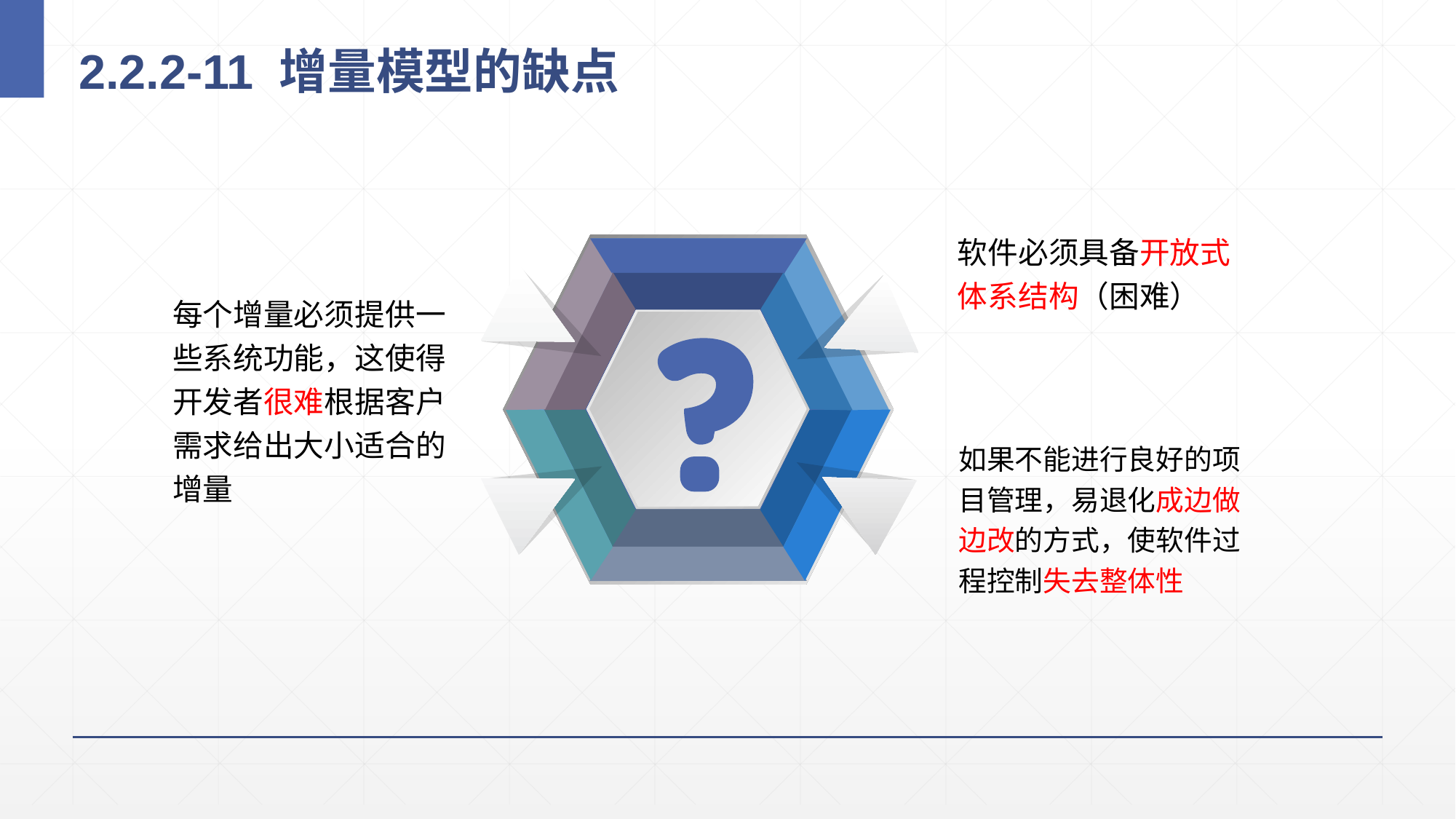

# 2.2.2-11 增量模型的缺点
软件必须具备开放式体系结构（困难）

每个增量必须提供一些系统功能，这使得开发者很难根据客户需求给出大小适合的增量
如果不能进行良好的项目管理，易退化成边做边改的方式，使软件过程控制失去整体性